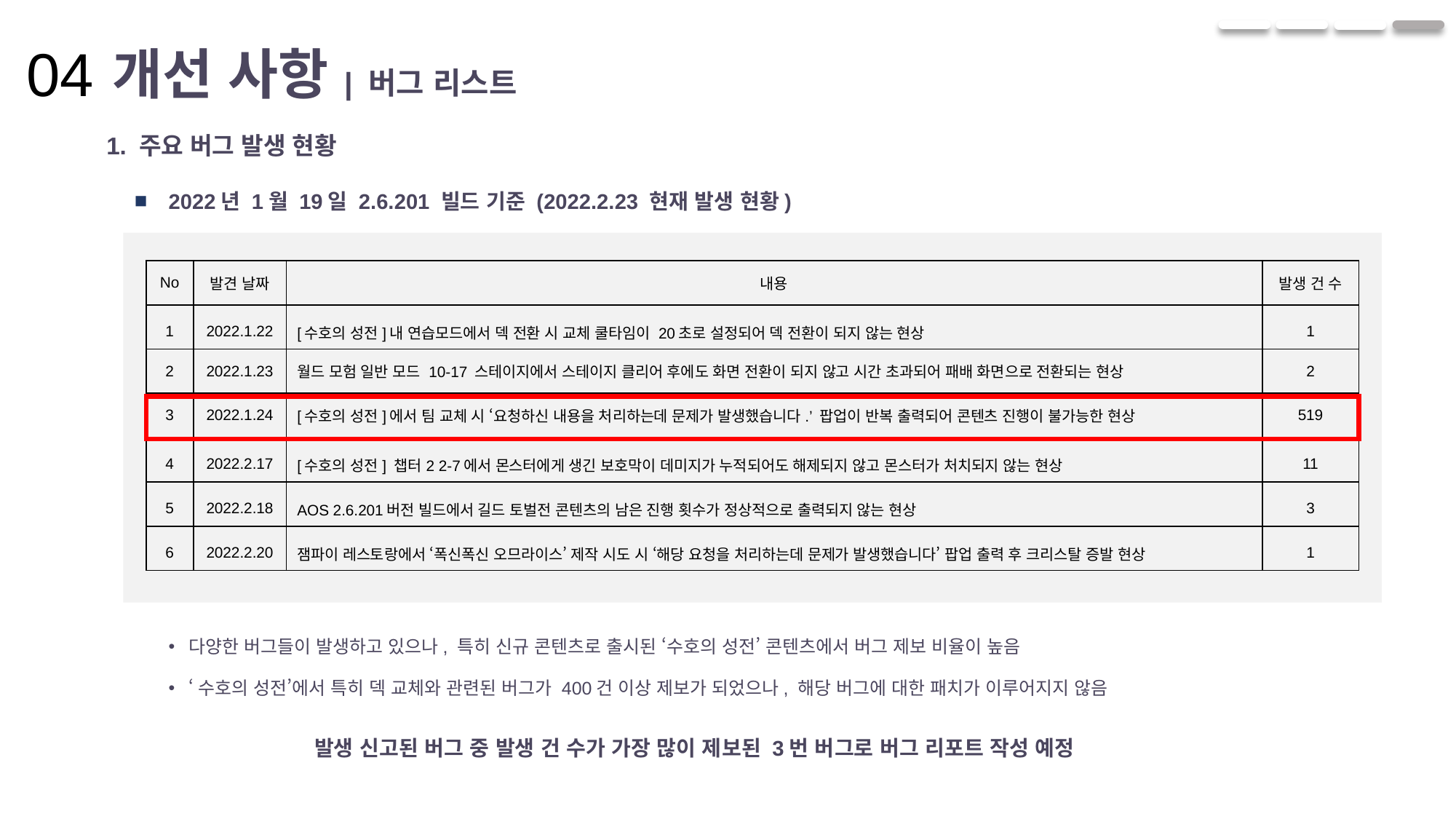

04
개선 사항 | 버그 리스트
1. 주요 버그 발생 현황
2022년 1월 19일 2.6.201 빌드 기준 (2022.2.23 현재 발생 현황)

| No | 발견 날짜 | 내용 | 발생 건 수 |
| --- | --- | --- | --- |
| 1 | 2022.1.22 | [수호의 성전]내 연습모드에서 덱 전환 시 교체 쿨타임이 20초로 설정되어 덱 전환이 되지 않는 현상 | 1 |
| 2 | 2022.1.23 | 월드 모험 일반 모드 10-17 스테이지에서 스테이지 클리어 후에도 화면 전환이 되지 않고 시간 초과되어 패배 화면으로 전환되는 현상 | 2 |
| 3 | 2022.1.24 | [수호의 성전]에서 팀 교체 시 ‘요청하신 내용을 처리하는데 문제가 발생했습니다.’ 팝업이 반복 출력되어 콘텐츠 진행이 불가능한 현상 | 519 |
| 4 | 2022.2.17 | [수호의 성전] 챕터2 2-7에서 몬스터에게 생긴 보호막이 데미지가 누적되어도 해제되지 않고 몬스터가 처치되지 않는 현상 | 11 |
| 5 | 2022.2.18 | AOS 2.6.201버전 빌드에서 길드 토벌전 콘텐츠의 남은 진행 횟수가 정상적으로 출력되지 않는 현상 | 3 |
| 6 | 2022.2.20 | 잼파이 레스토랑에서 ‘폭신폭신 오므라이스’ 제작 시도 시 ‘해당 요청을 처리하는데 문제가 발생했습니다’ 팝업 출력 후 크리스탈 증발 현상 | 1 |

다양한 버그들이 발생하고 있으나, 특히 신규 콘텐츠로 출시된 ‘수호의 성전’ 콘텐츠에서 버그 제보 비율이 높음
‘수호의 성전’에서 특히 덱 교체와 관련된 버그가 400건 이상 제보가 되었으나, 해당 버그에 대한 패치가 이루어지지 않음
발생 신고된 버그 중 발생 건 수가 가장 많이 제보된 3번 버그로 버그 리포트 작성 예정